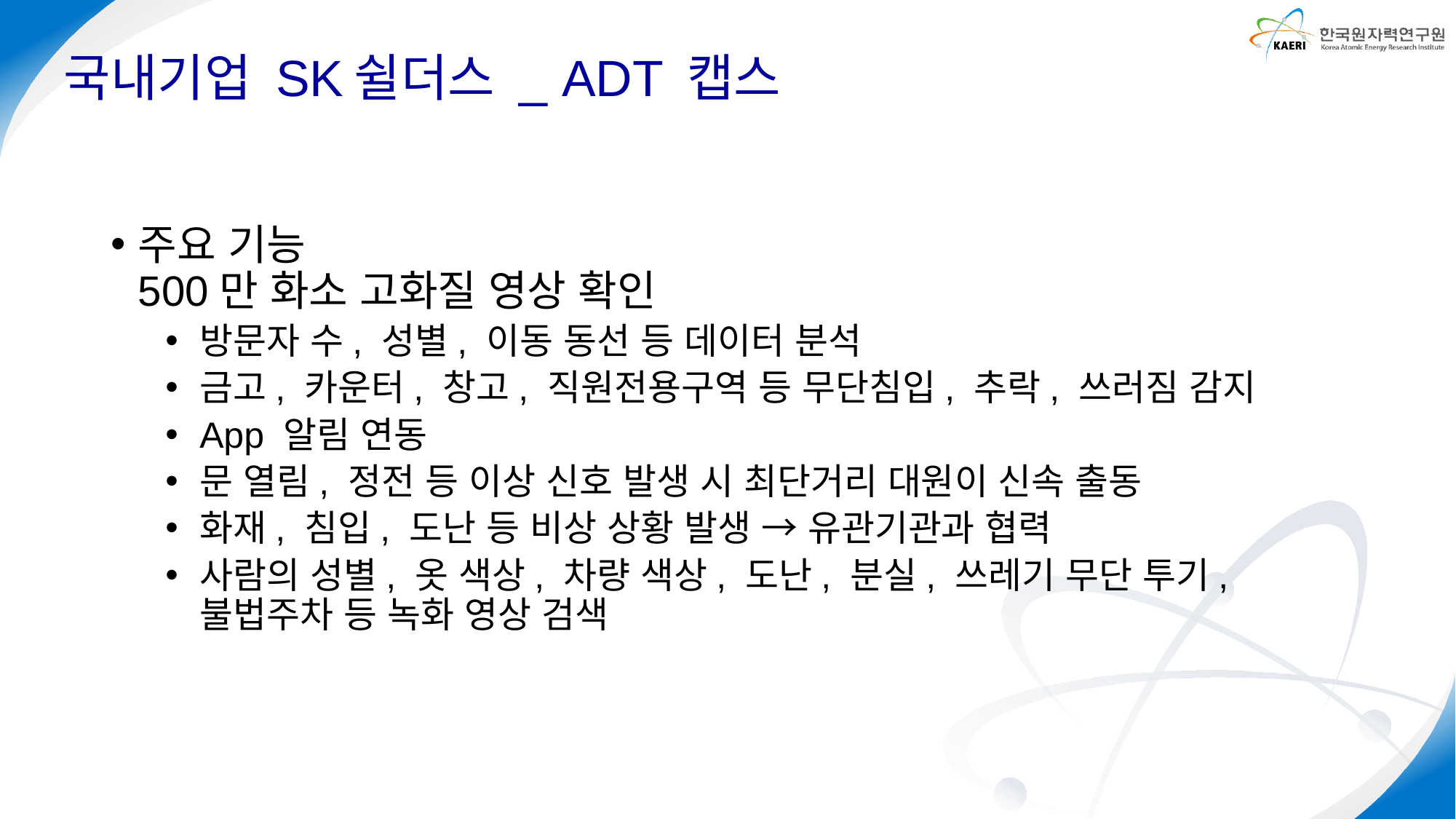

# 국내기업 SK쉴더스 _ ADT 캡스
주요 기능
500만 화소 고화질 영상 확인
방문자 수, 성별, 이동 동선 등 데이터 분석
금고, 카운터, 창고, 직원전용구역 등 무단침입, 추락, 쓰러짐 감지
App 알림 연동
문 열림, 정전 등 이상 신호 발생 시 최단거리 대원이 신속 출동
화재, 침입, 도난 등 비상 상황 발생 → 유관기관과 협력
사람의 성별, 옷 색상, 차량 색상, 도난, 분실, 쓰레기 무단 투기, 불법주차 등 녹화 영상 검색